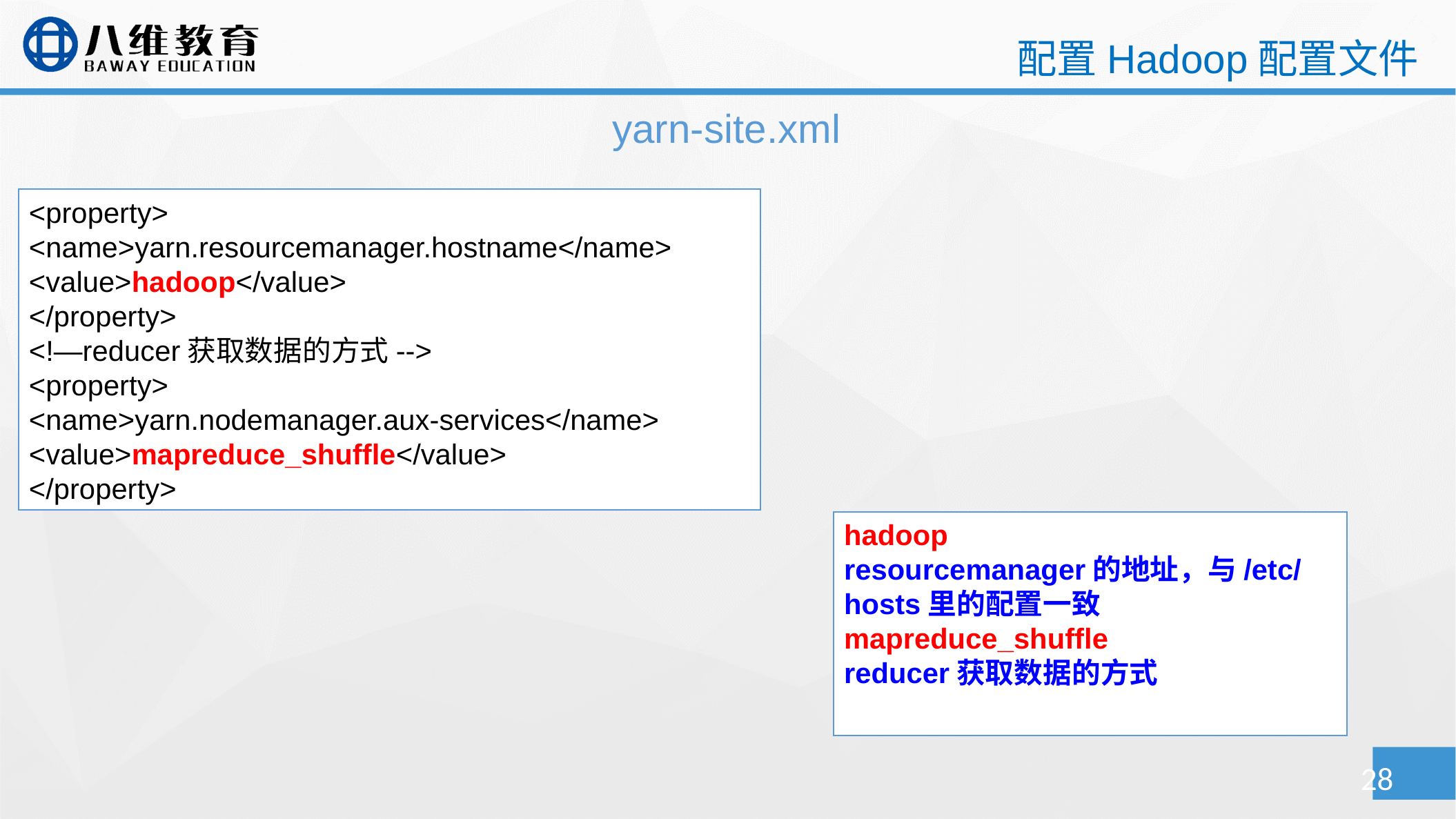

配置Hadoop配置文件
yarn-site.xml
<property>
<name>yarn.resourcemanager.hostname</name>
<value>hadoop</value>
</property>
<!—reducer获取数据的方式-->
<property>
<name>yarn.nodemanager.aux-services</name>
<value>mapreduce_shuffle</value>
</property>
hadoop
resourcemanager的地址，与/etc/hosts里的配置一致
mapreduce_shuffle
reducer获取数据的方式